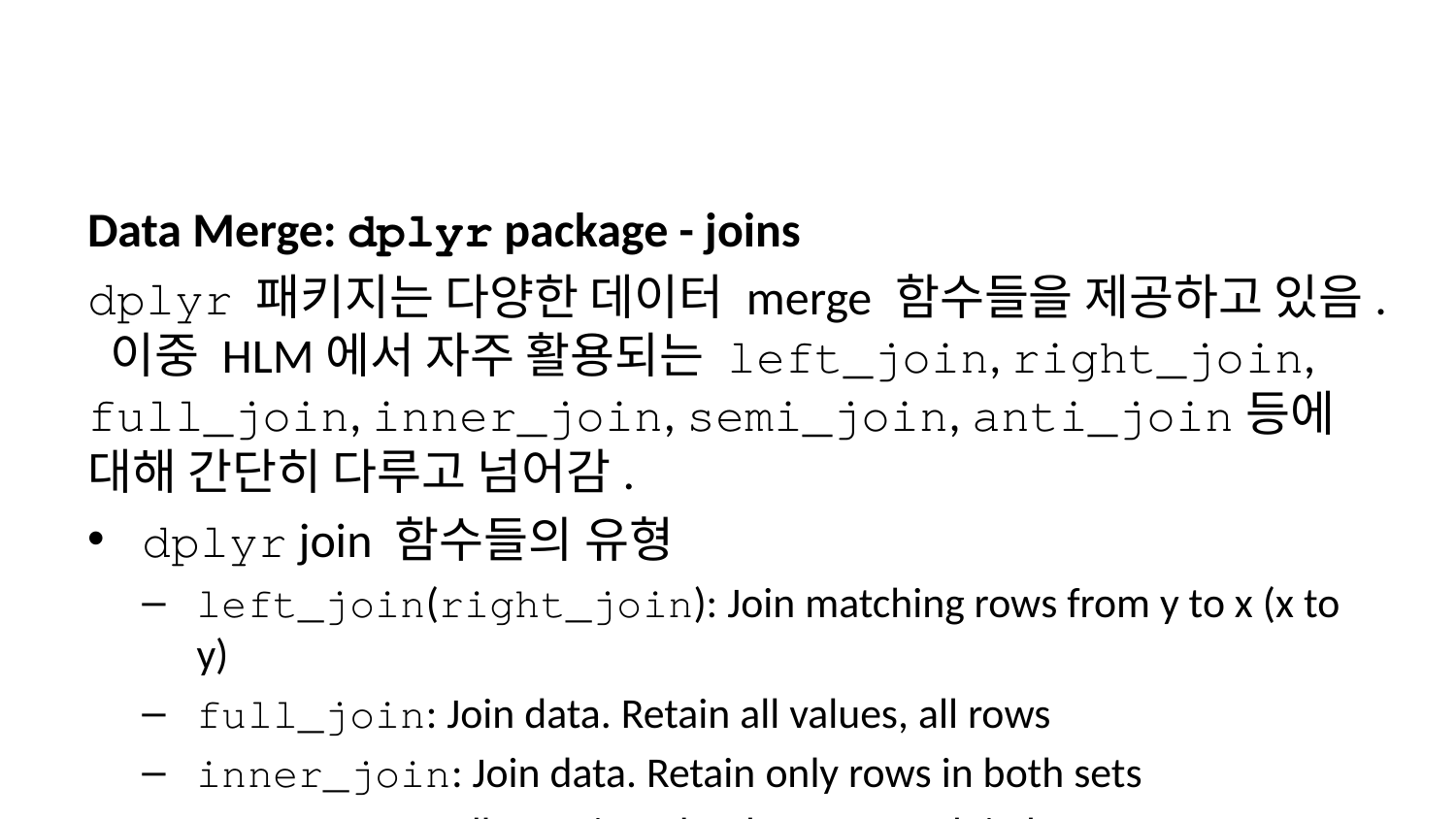

Data Merge: dplyr package - joins
dplyr 패키지는 다양한 데이터 merge 함수들을 제공하고 있음. 이중 HLM에서 자주 활용되는 left_join, right_join, full_join, inner_join, semi_join, anti_join등에 대해 간단히 다루고 넘어감.
dplyr join 함수들의 유형
left_join(right_join): Join matching rows from y to x (x to y)
full_join: Join data. Retain all values, all rows
inner_join: Join data. Retain only rows in both sets
semi_join: All rows in a that have a match in b
anti_join: All rows in a that do not have a match in b

Join 함수의 구조
left_join(
  x, # Level 1 data-set name
  y, # Level 2 data-set name
  by = c("id_x" = "id_y"), # 각각의 데이터 셋에서 어떤 변수를 기준으로 merge되는지 설정
  copy = FALSE, # 가만히 두기
  suffix = c(".x", ".y"), # 만약 id 이외에 서로 겹치는 변수가 있을때 어느 데이터셋인지
  ...,
  keep = FALSE # 가만히 두기
)
Data Merge: dplyr package - joins (Cont’d)